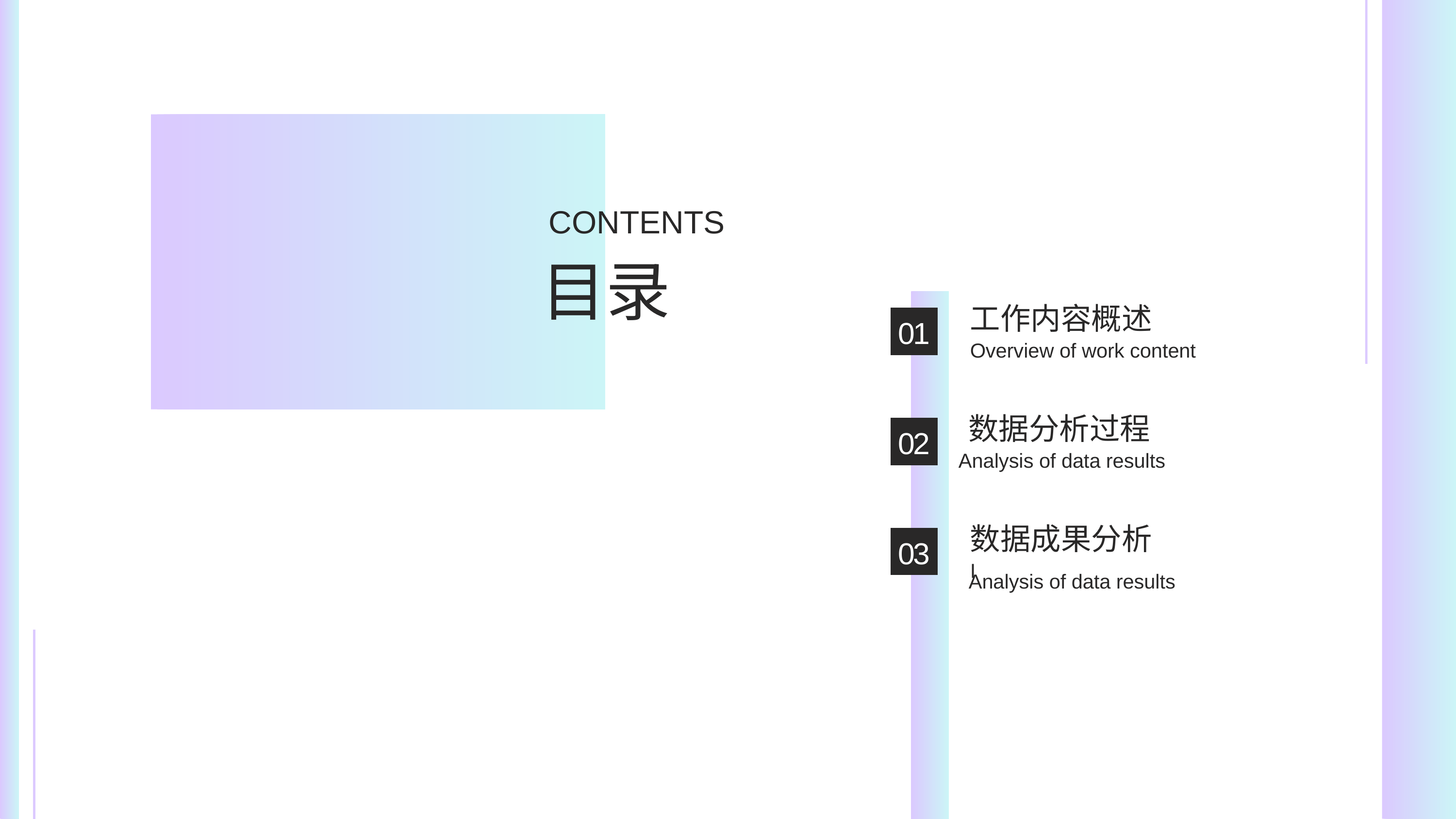

CONTENTS
目录

工作内容概述

01
Overview of work content
数据分析过程

02
Analysis of data results
数据成果分析

03
I
Analysis of data results